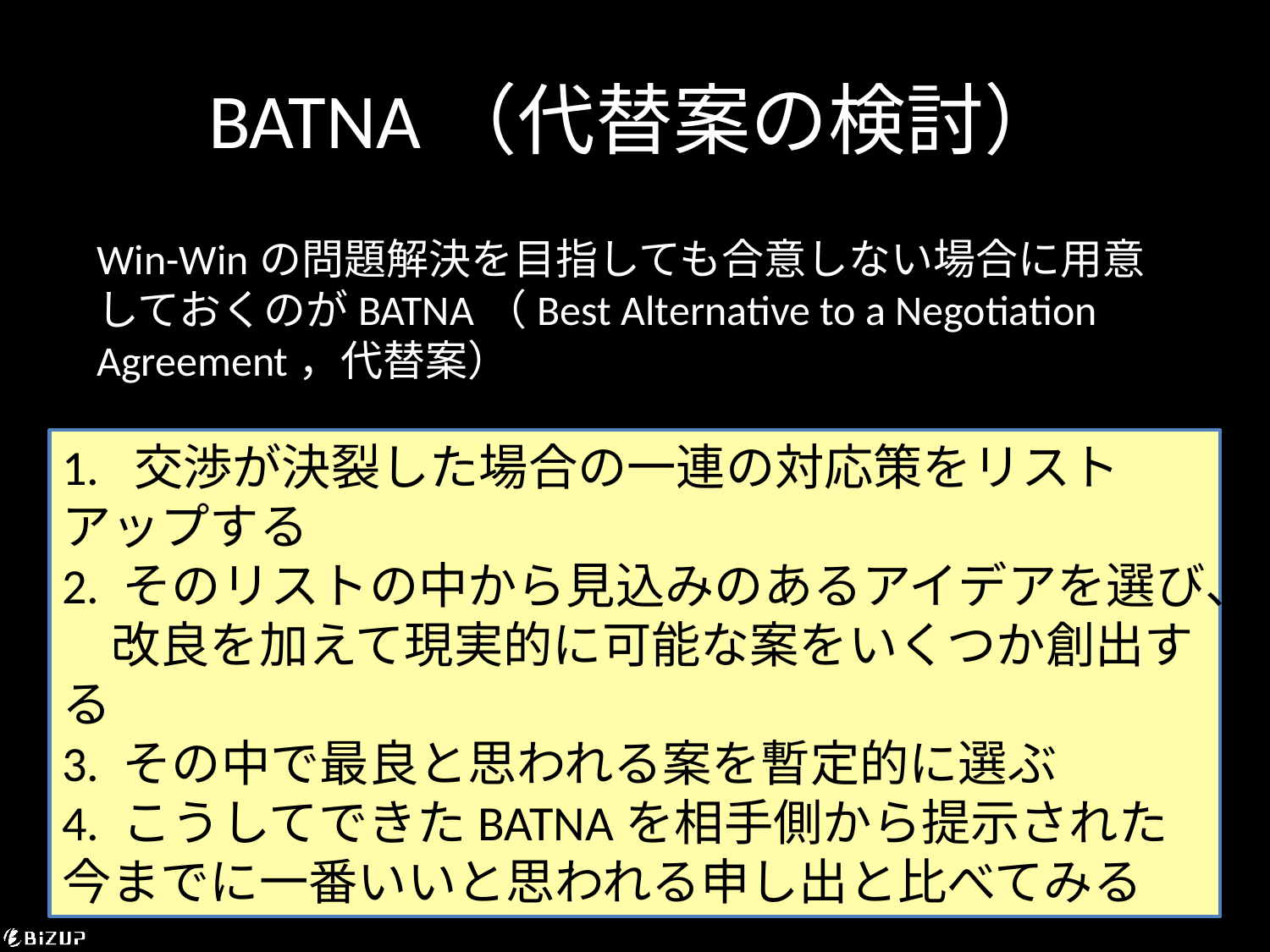

# BATNA（代替案の検討）
Win-Winの問題解決を目指しても合意しない場合に用意しておくのがBATNA（Best Alternative to a Negotiation Agreement，代替案）
1.  交渉が決裂した場合の一連の対応策をリストアップする
2. そのリストの中から見込みのあるアイデアを選び、　改良を加えて現実的に可能な案をいくつか創出する
3. その中で最良と思われる案を暫定的に選ぶ
4. こうしてできたBATNAを相手側から提示された今までに一番いいと思われる申し出と比べてみる